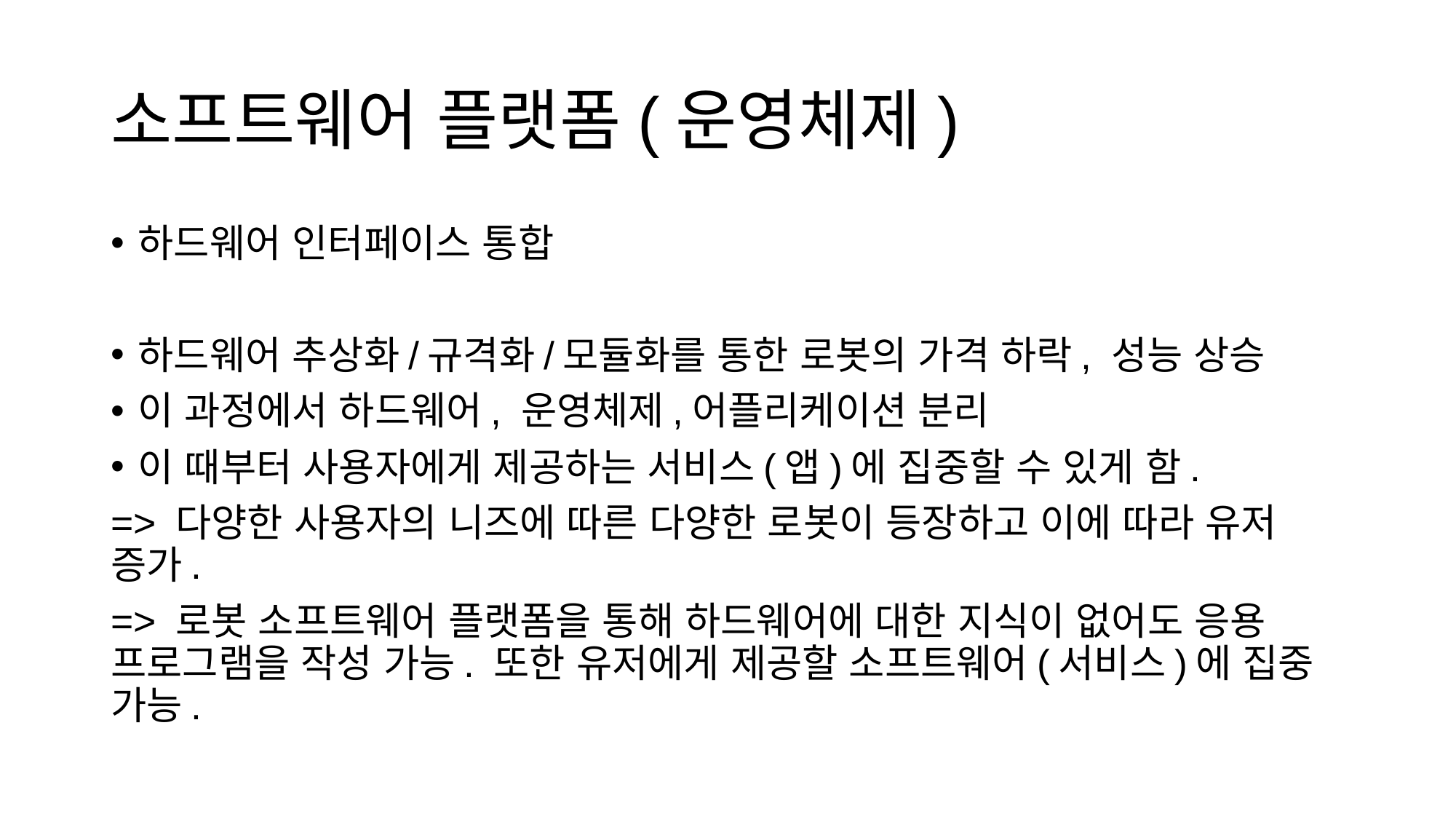

# 소프트웨어 플랫폼(운영체제)
하드웨어 인터페이스 통합

하드웨어 추상화/규격화/모듈화를 통한 로봇의 가격 하락, 성능 상승
이 과정에서 하드웨어, 운영체제,어플리케이션 분리
이 때부터 사용자에게 제공하는 서비스(앱)에 집중할 수 있게 함.
=> 다양한 사용자의 니즈에 따른 다양한 로봇이 등장하고 이에 따라 유저 증가.
=> 로봇 소프트웨어 플랫폼을 통해 하드웨어에 대한 지식이 없어도 응용 프로그램을 작성 가능. 또한 유저에게 제공할 소프트웨어(서비스)에 집중 가능.